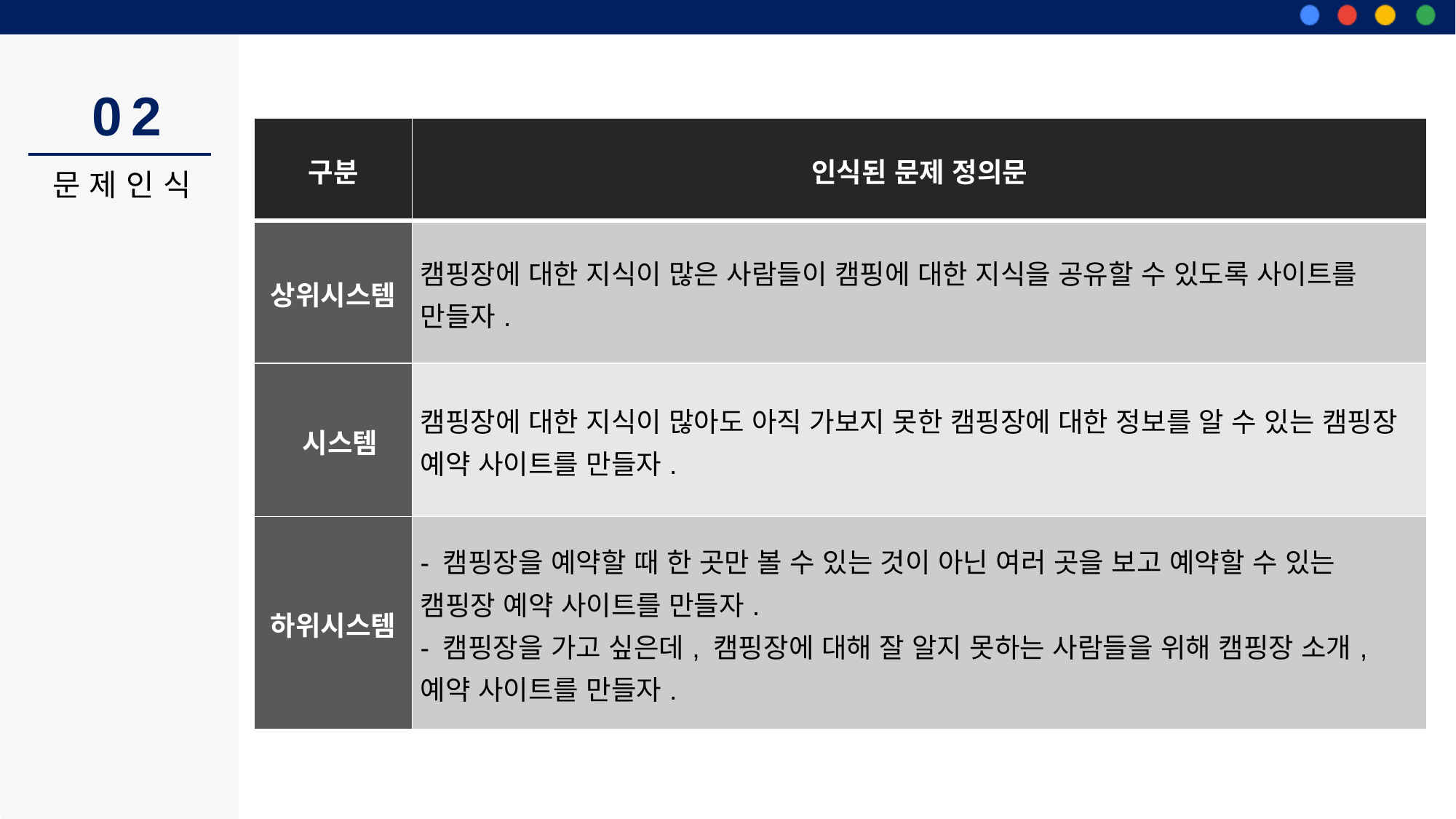

02
| 구분 | 인식된 문제 정의문 |
| --- | --- |
| 상위시스템 | 캠핑장에 대한 지식이 많은 사람들이 캠핑에 대한 지식을 공유할 수 있도록 사이트를 만들자. |
| 시스템 | 캠핑장에 대한 지식이 많아도 아직 가보지 못한 캠핑장에 대한 정보를 알 수 있는 캠핑장 예약 사이트를 만들자. |
| 하위시스템 | - 캠핑장을 예약할 때 한 곳만 볼 수 있는 것이 아닌 여러 곳을 보고 예약할 수 있는 캠핑장 예약 사이트를 만들자. - 캠핑장을 가고 싶은데, 캠핑장에 대해 잘 알지 못하는 사람들을 위해 캠핑장 소개,예약 사이트를 만들자. |
문제인식